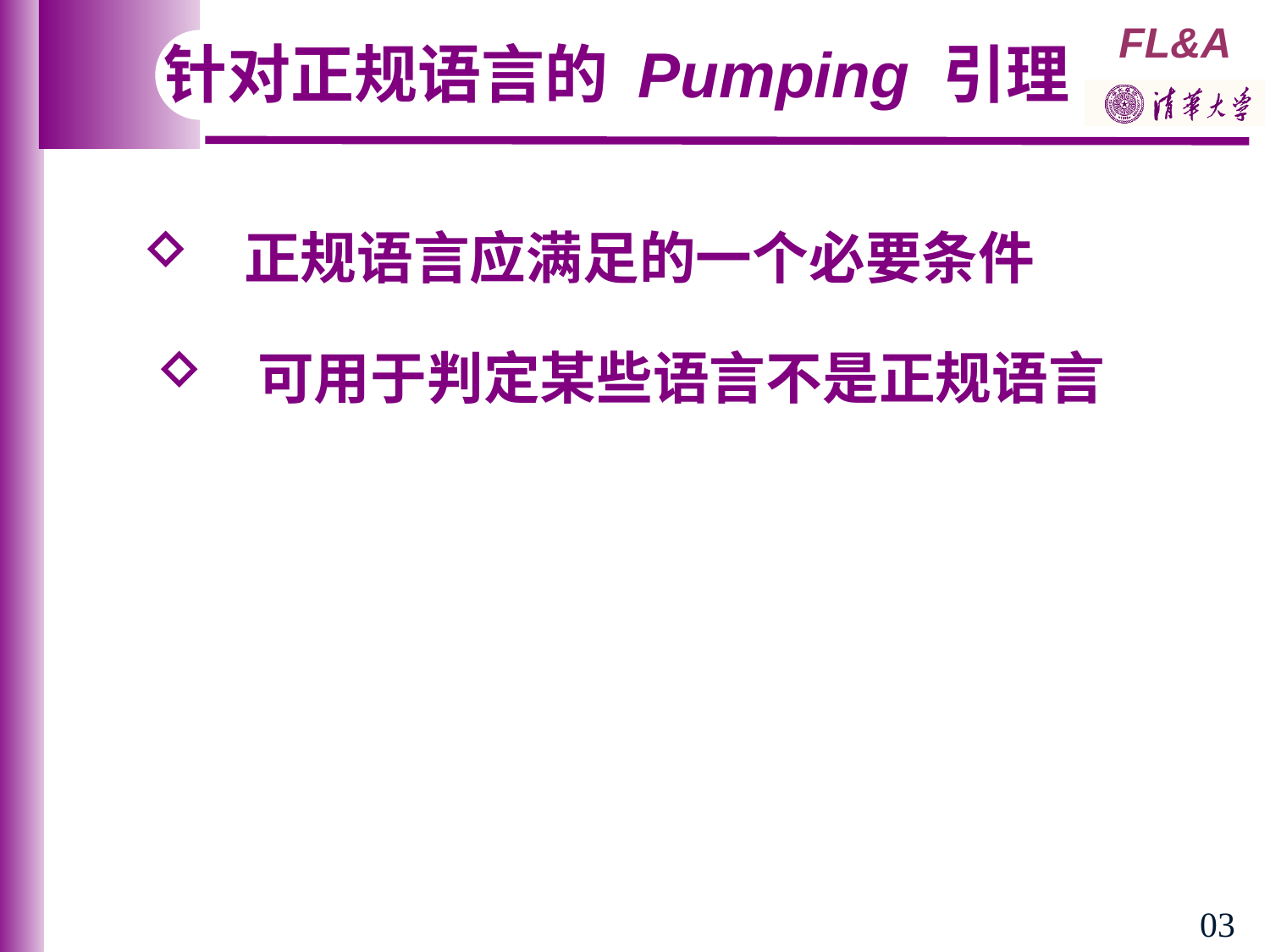

针对正规语言的 Pumping 引理
   正规语言应满足的一个必要条件
   可用于判定某些语言不是正规语言
03